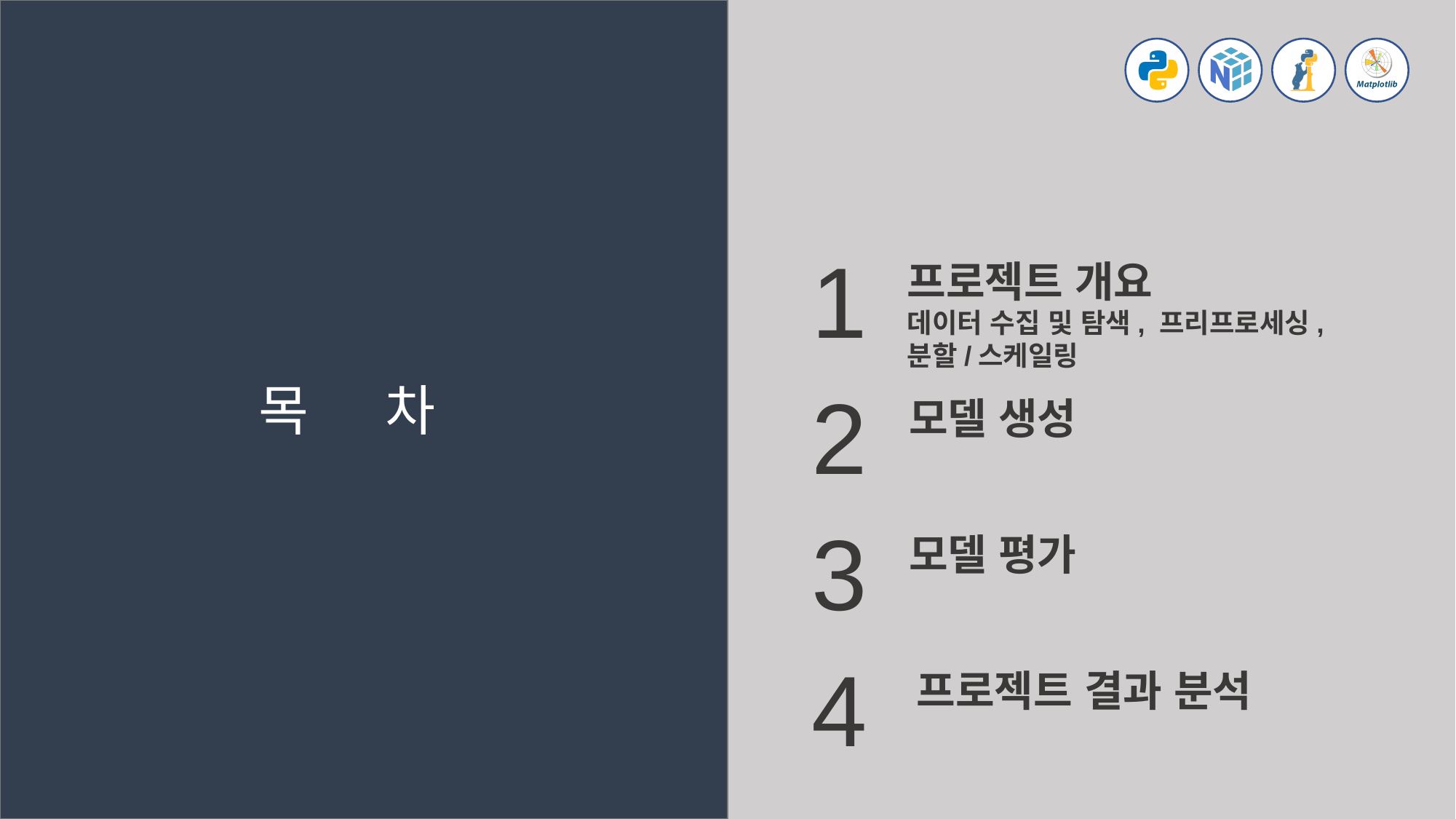

1

프로젝트 개요
데이터 수집 및 탐색, 프리프로세싱,
분할/스케일링
2

목     차
모델 생성
3

모델 평가
4

프로젝트 결과 분석